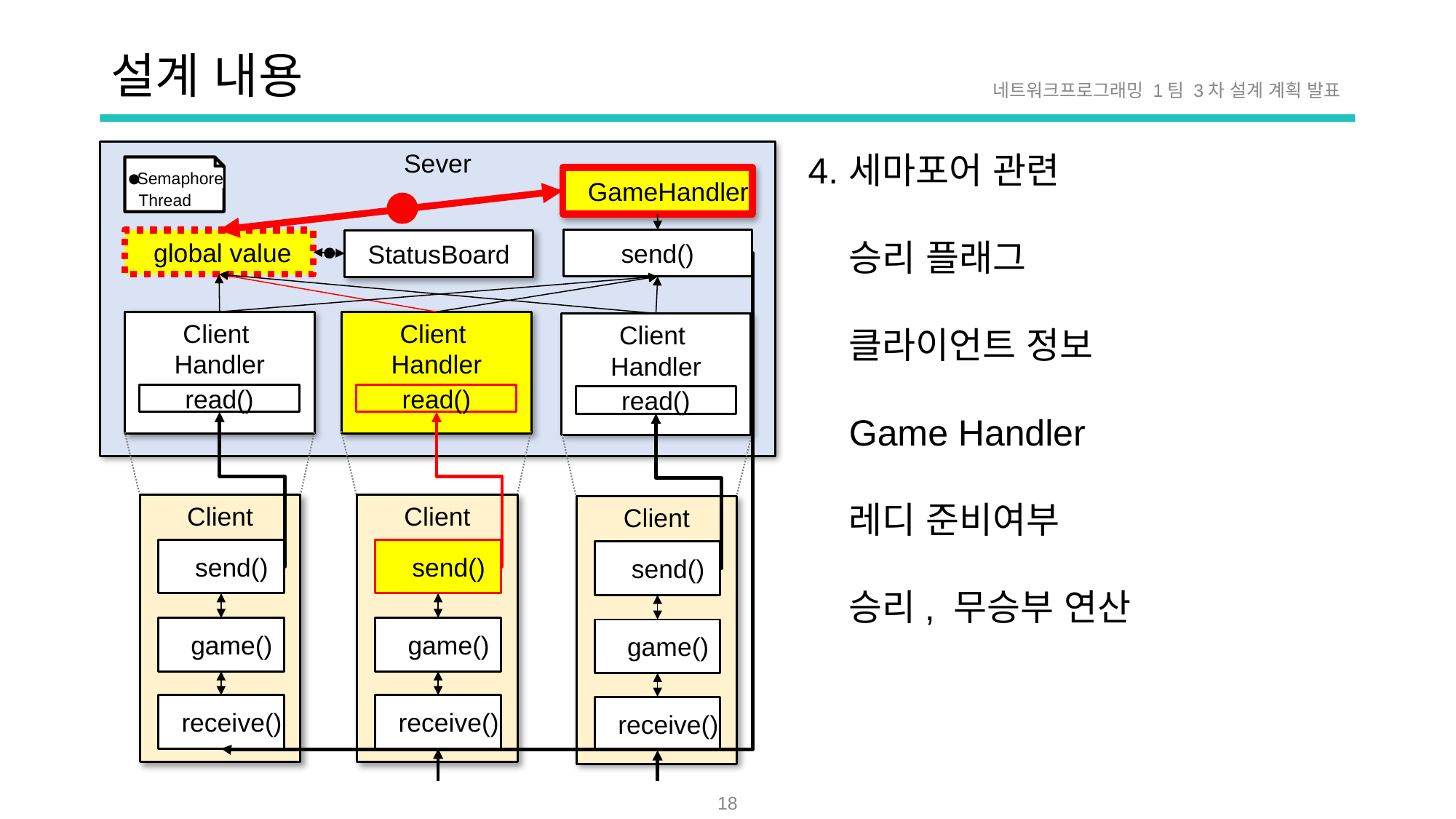

# 설계 내용
네트워크프로그래밍 1팀 3차 설계 계획 발표

Sever

   GameHandler

 Semaphore

 Thread

send()

StatusBoard

 global value

Client
Handler

Client
Handler

Client
Handler

read()
read()
read()
Client

Client

Client

   send()
   send()
   send()
   game()
   game()
   game()
   receive()
   receive()
   receive()
세마포어 관련
승리 플래그
클라이언트 정보
Game Handler
레디 준비여부
승리, 무승부 연산

18